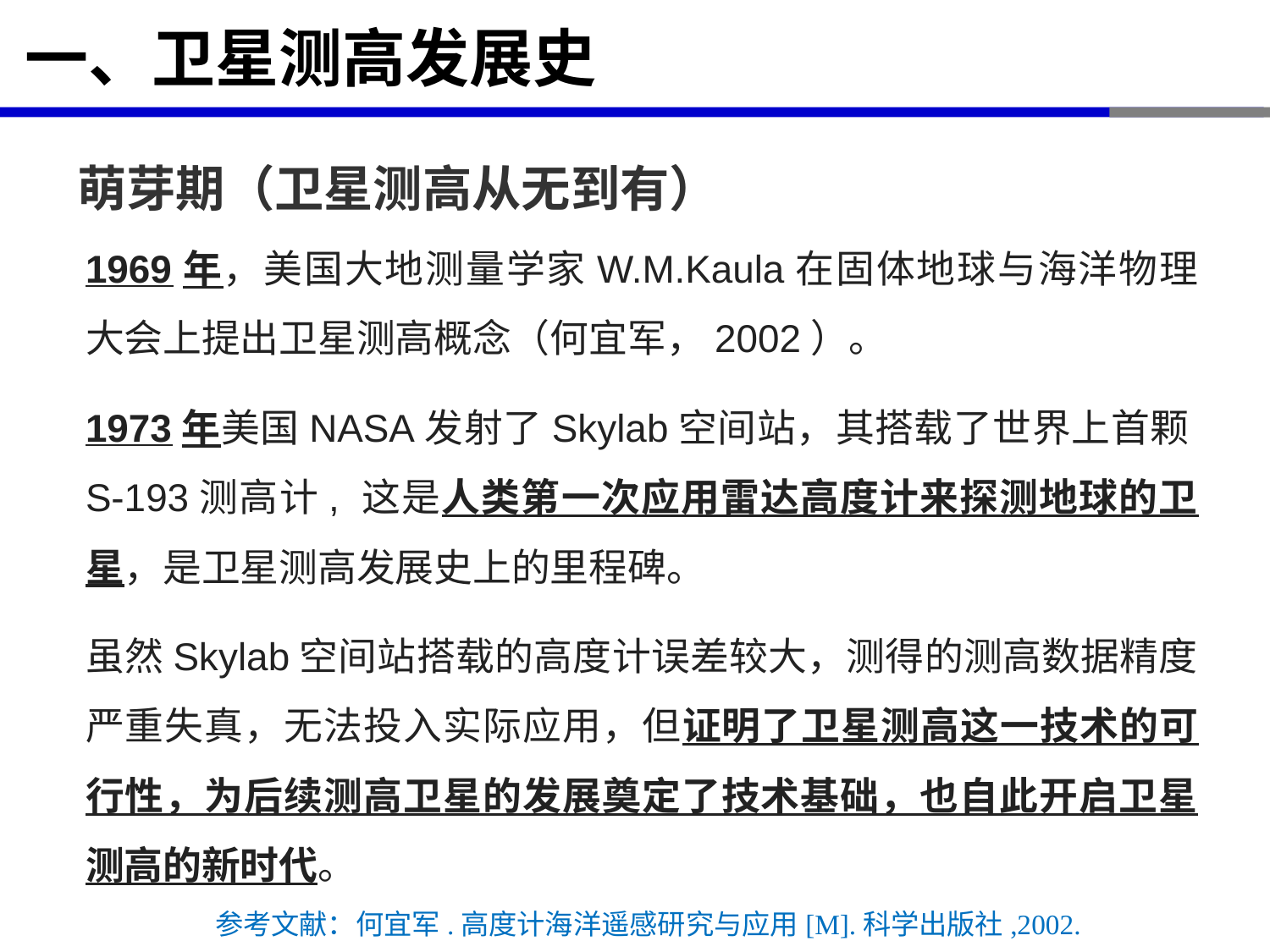

# 一、卫星测高发展史
萌芽期（卫星测高从无到有）
1969年，美国大地测量学家W.M.Kaula在固体地球与海洋物理大会上提出卫星测高概念（何宜军，2002）。
1973年美国NASA发射了Skylab空间站，其搭载了世界上首颗S-193测高计, 这是人类第一次应用雷达高度计来探测地球的卫星，是卫星测高发展史上的里程碑。
虽然Skylab空间站搭载的高度计误差较大，测得的测高数据精度严重失真，无法投入实际应用，但证明了卫星测高这一技术的可行性，为后续测高卫星的发展奠定了技术基础，也自此开启卫星测高的新时代。
参考文献：何宜军.高度计海洋遥感研究与应用[M].科学出版社,2002.